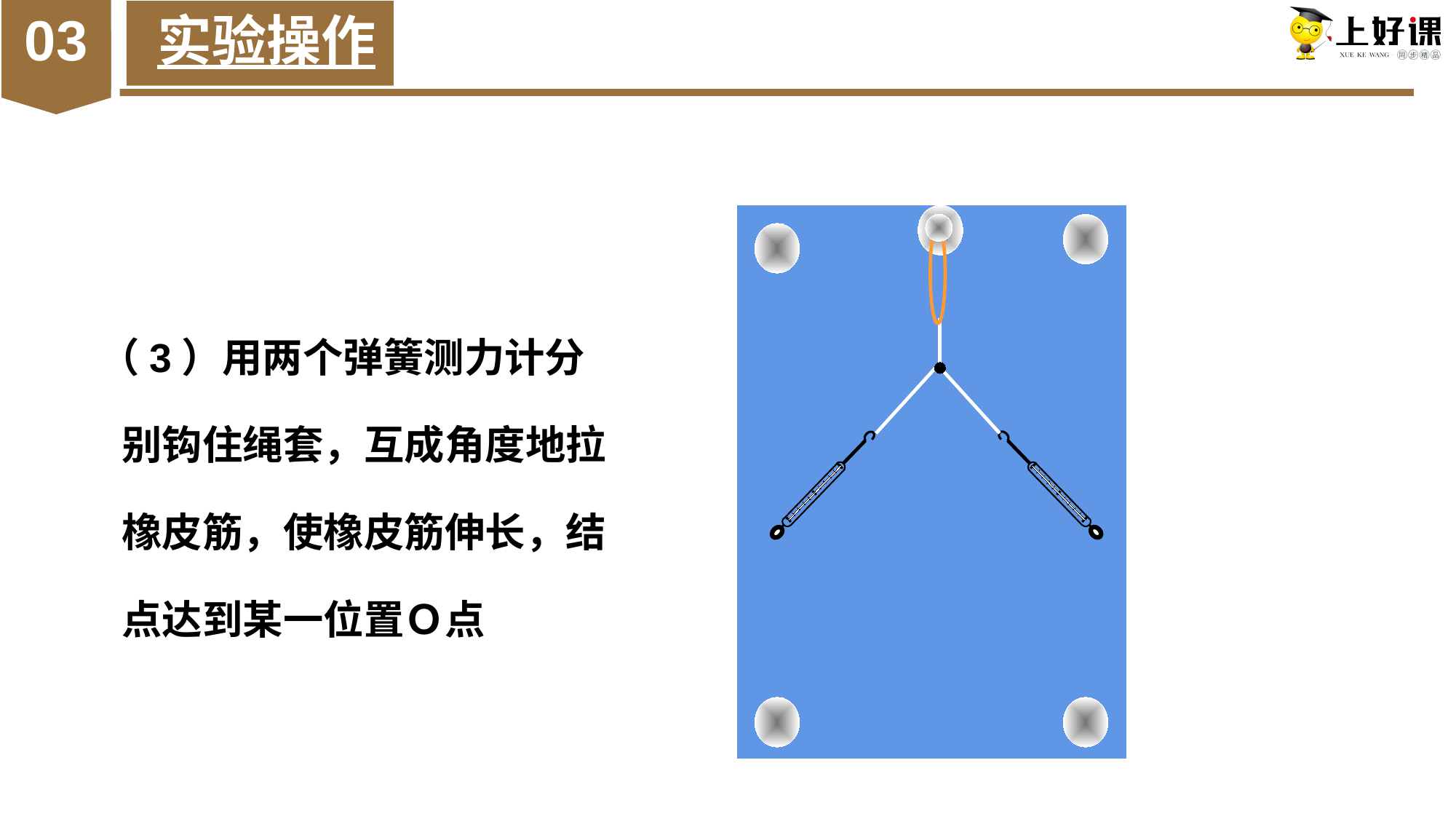

03

实验操作

 （3）用两个弹簧测力计分别钩住绳套，互成角度地拉橡皮筋，使橡皮筋伸长，结点达到某一位置Ｏ点